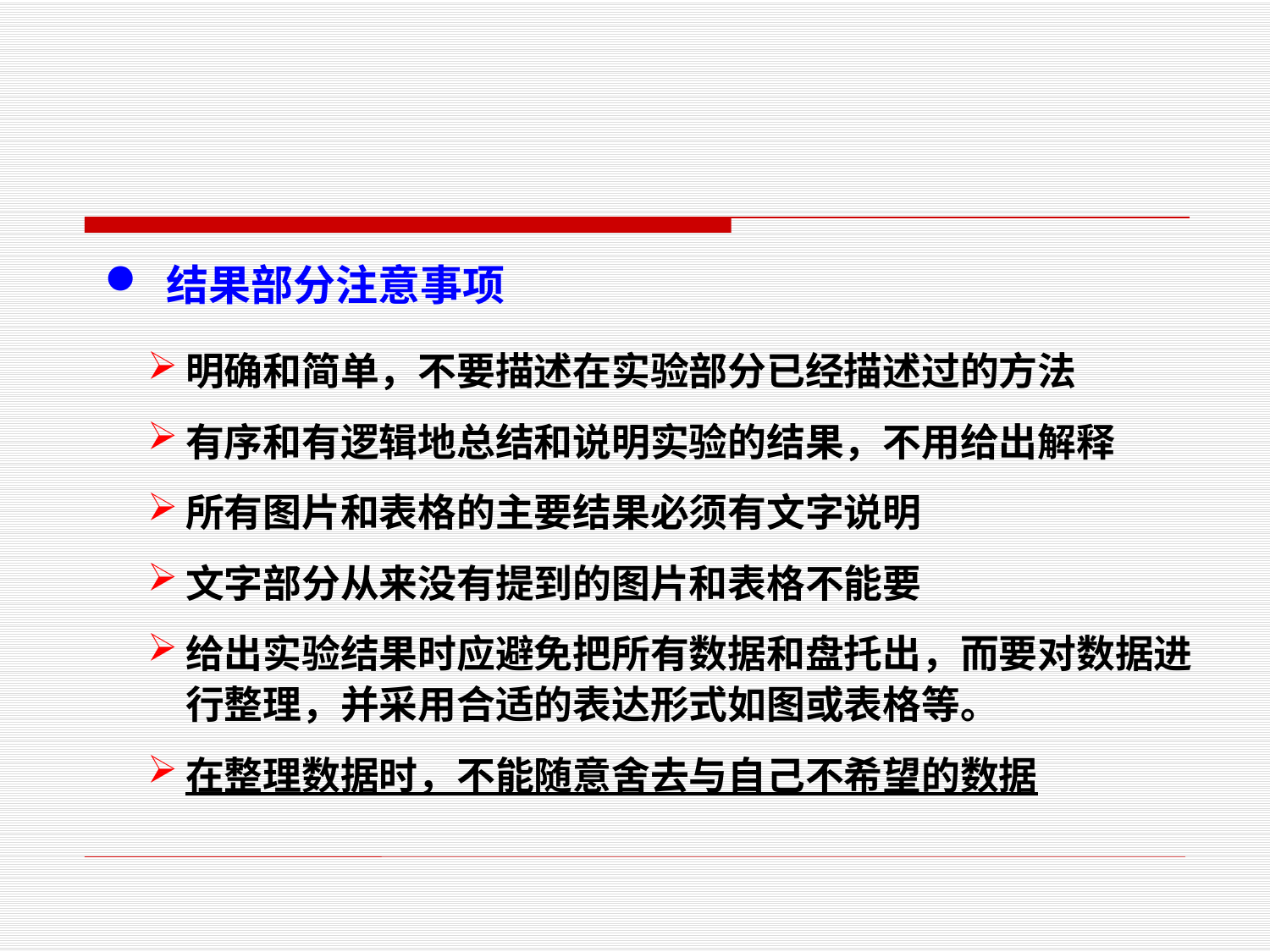

结果部分注意事项
明确和简单，不要描述在实验部分已经描述过的方法
有序和有逻辑地总结和说明实验的结果，不用给出解释
所有图片和表格的主要结果必须有文字说明
文字部分从来没有提到的图片和表格不能要
给出实验结果时应避免把所有数据和盘托出，而要对数据进行整理，并采用合适的表达形式如图或表格等。
在整理数据时，不能随意舍去与自己不希望的数据